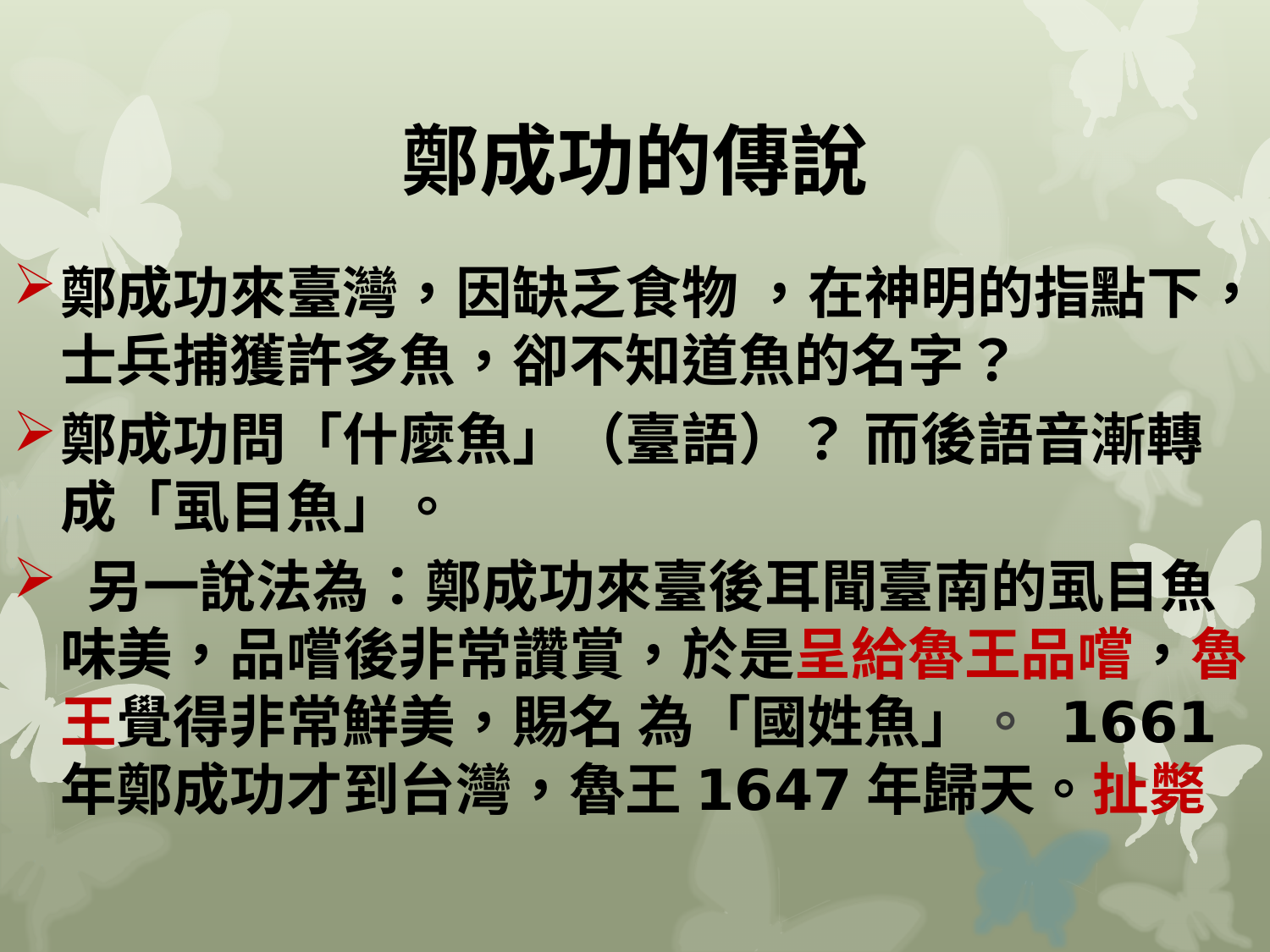

# 鄭成功的傳說
鄭成功來臺灣，因缺乏食物 ，在神明的指點下，士兵捕獲許多魚，卻不知道魚的名字？
鄭成功問「什麼魚」（臺語）？ 而後語音漸轉成「虱目魚」。
 另一說法為：鄭成功來臺後耳聞臺南的虱目魚味美，品嚐後非常讚賞，於是呈給魯王品嚐，魯王覺得非常鮮美，賜名 為「國姓魚」。 1661年鄭成功才到台灣，魯王1647年歸天。扯斃